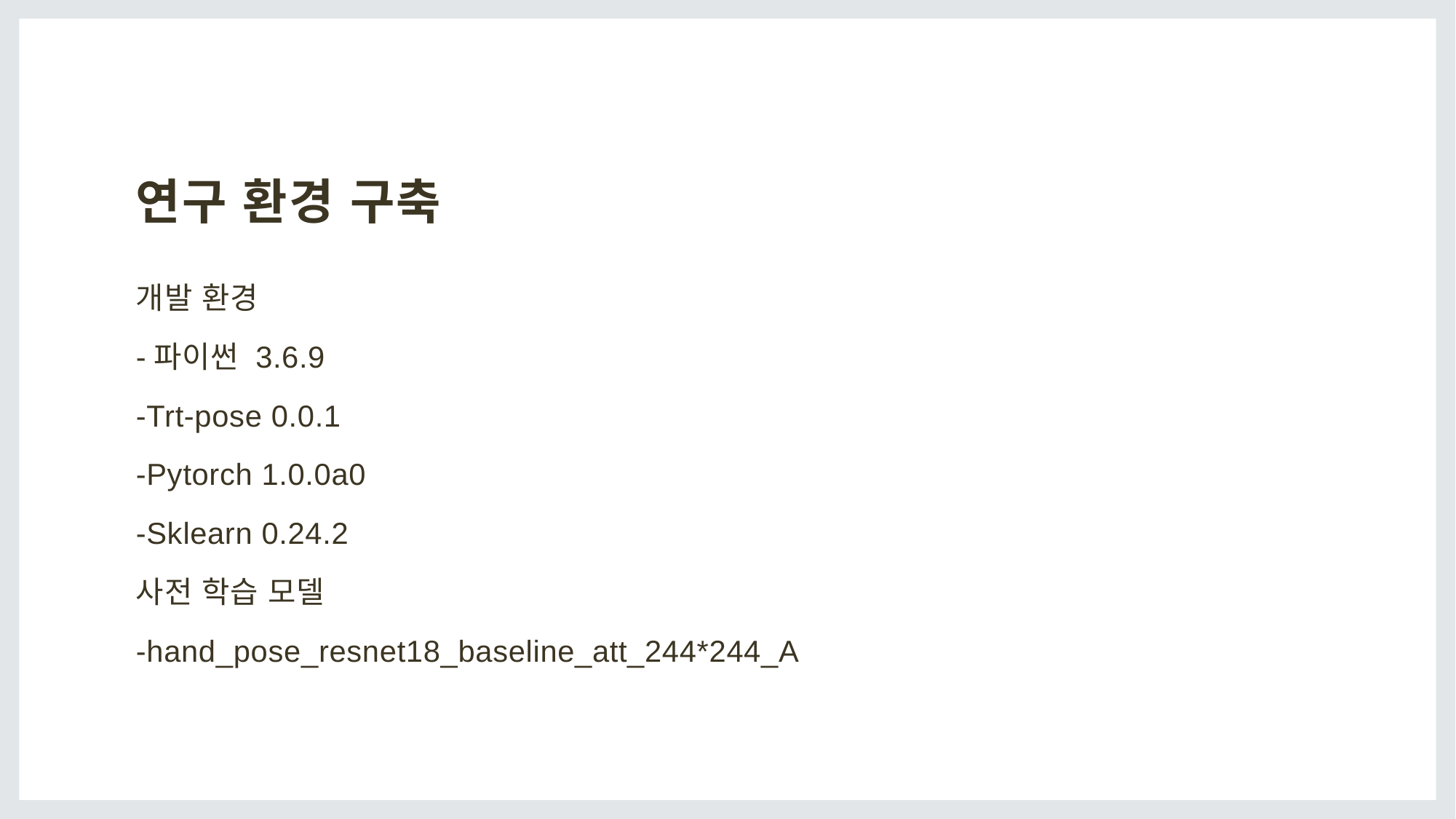

# 연구 환경 구축
개발 환경
-파이썬 3.6.9
-Trt-pose 0.0.1
-Pytorch 1.0.0a0
-Sklearn 0.24.2
사전 학습 모델
-hand_pose_resnet18_baseline_att_244*244_A